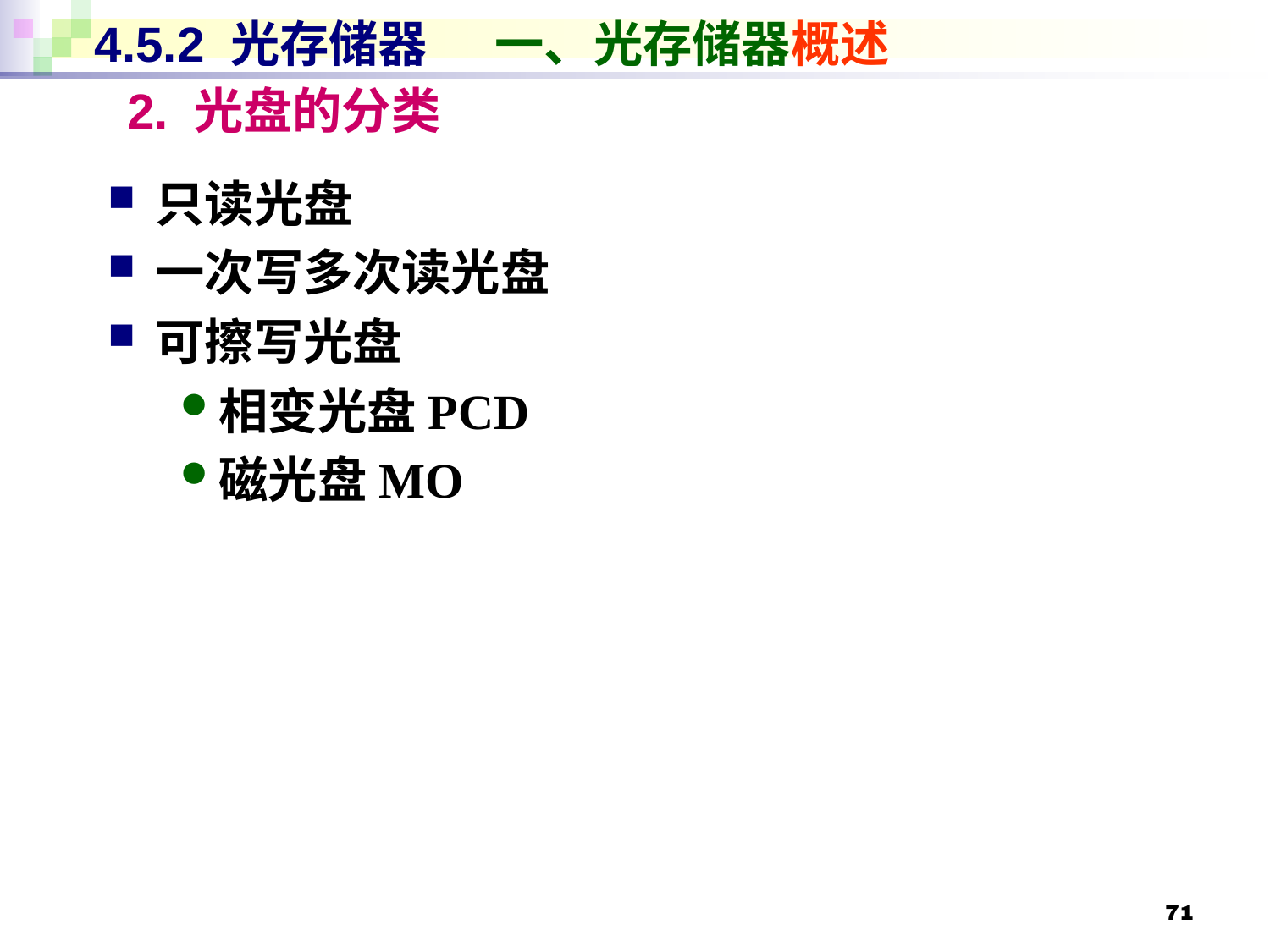

# 4.5.2 光存储器      一、光存储器概述
2. 光盘的分类
只读光盘
一次写多次读光盘
可擦写光盘
相变光盘PCD
磁光盘MO
71